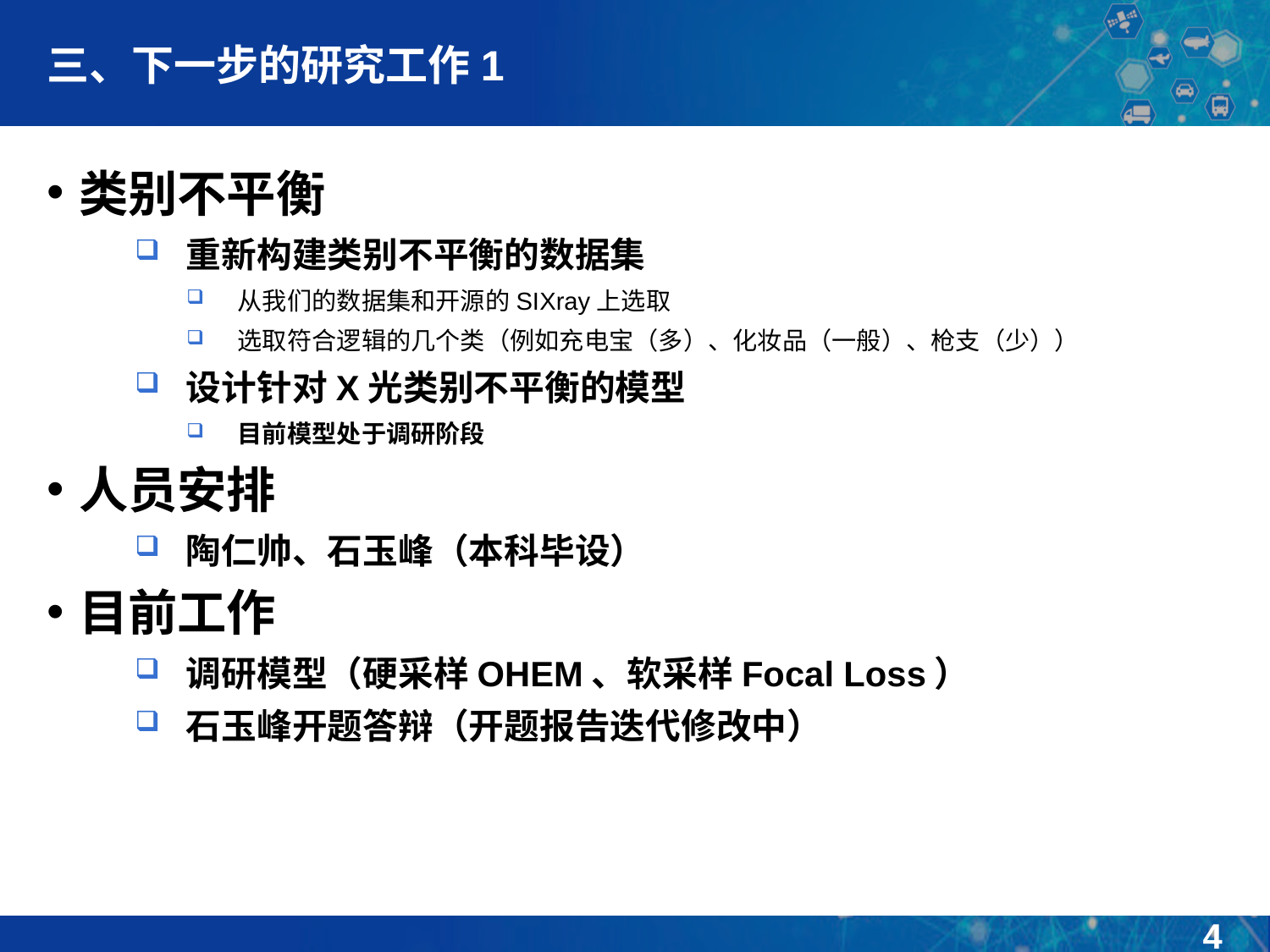

# 三、下一步的研究工作1
类别不平衡
重新构建类别不平衡的数据集
从我们的数据集和开源的SIXray上选取
选取符合逻辑的几个类（例如充电宝（多）、化妆品（一般）、枪支（少））
设计针对X光类别不平衡的模型
目前模型处于调研阶段
人员安排
陶仁帅、石玉峰（本科毕设）
目前工作
调研模型（硬采样OHEM、软采样Focal Loss）
石玉峰开题答辩（开题报告迭代修改中）

4